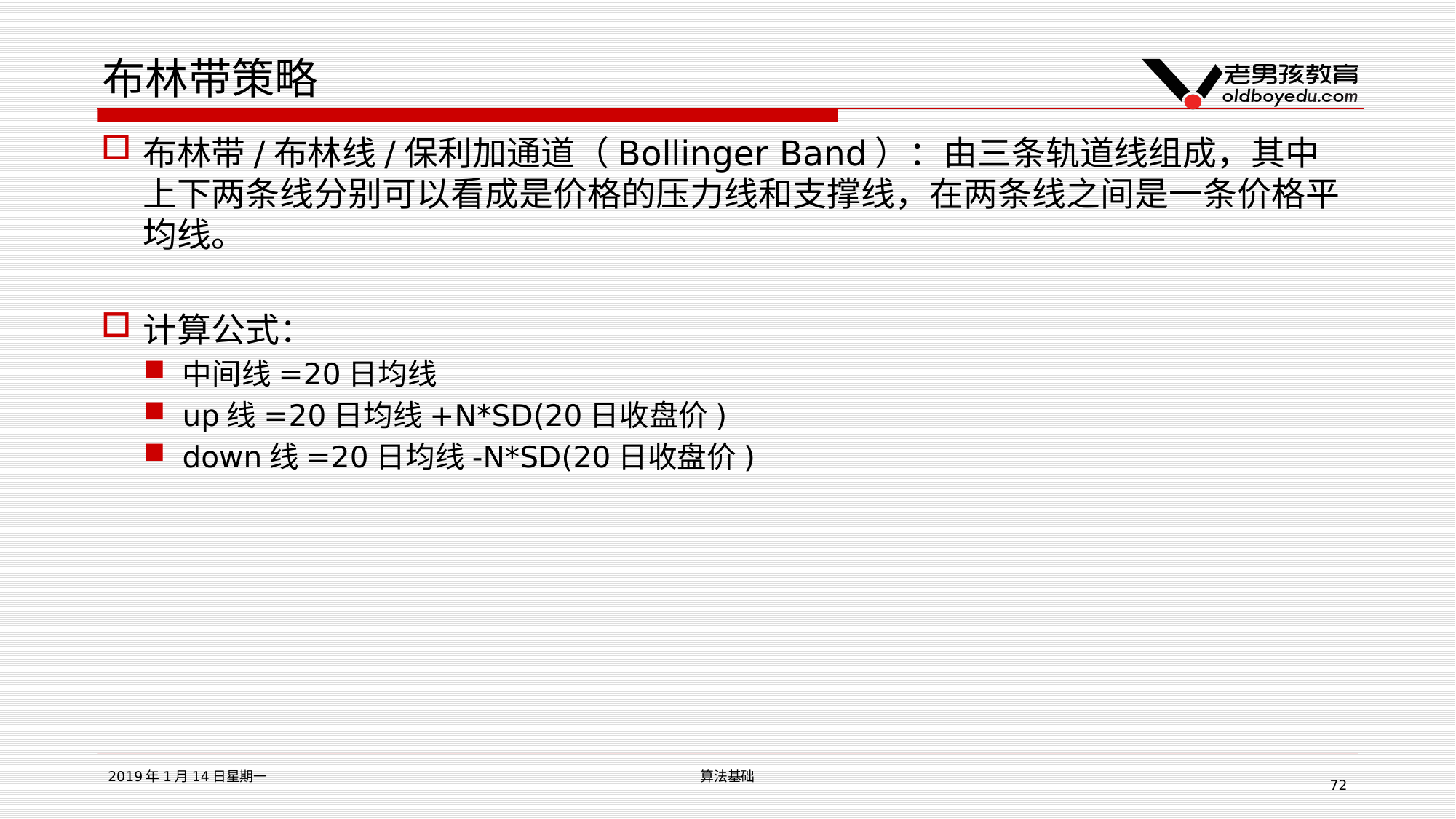

# 布林带策略
布林带/布林线/保利加通道（Bollinger Band）：由三条轨道线组成，其中上下两条线分别可以看成是价格的压力线和支撑线，在两条线之间是一条价格平均线。

计算公式：
中间线=20日均线
up线=20日均线+N*SD(20日收盘价)
down线=20日均线-N*SD(20日收盘价)
2019年1月14日星期一
算法基础
72